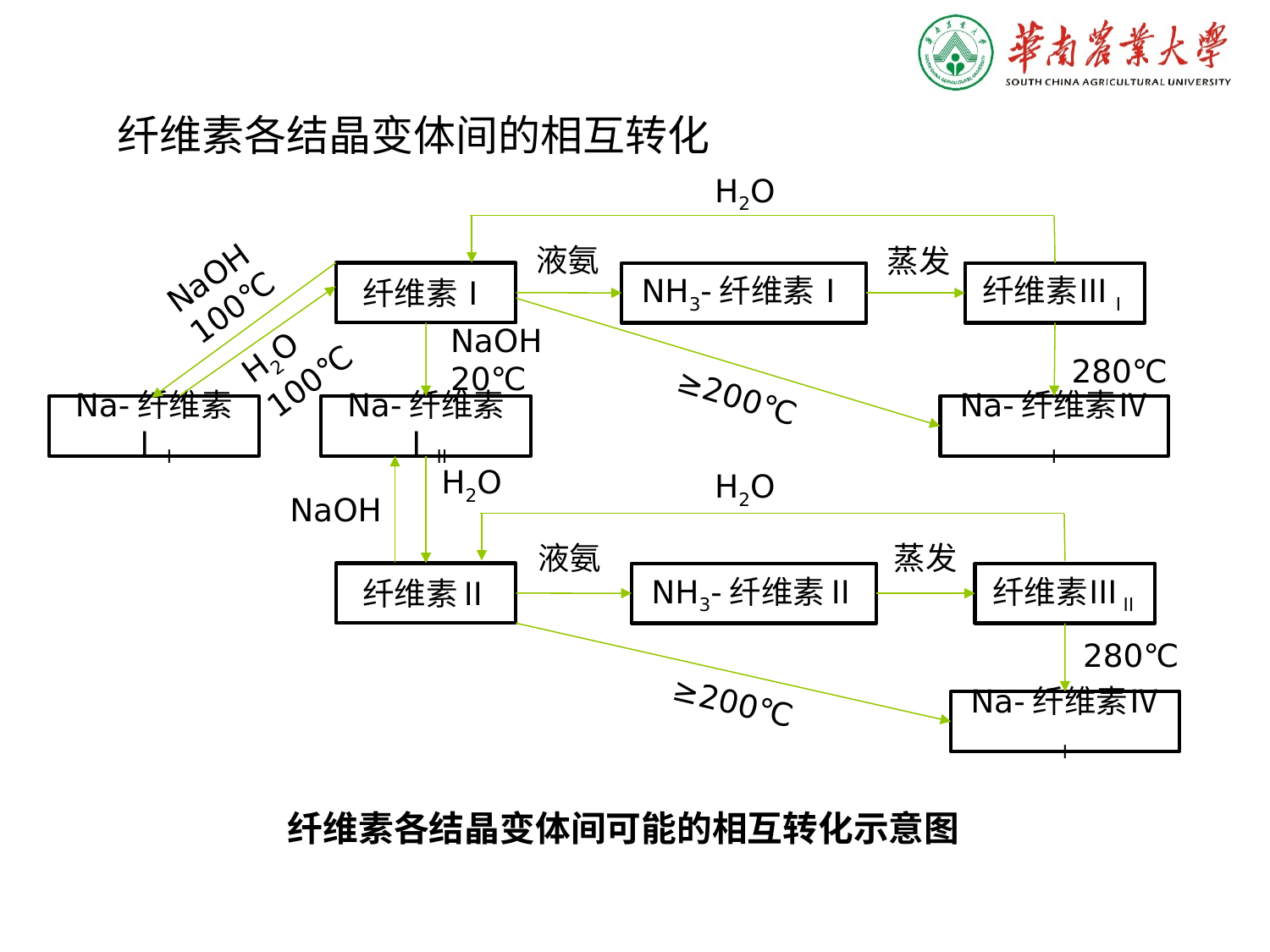

纤维素各结晶变体间的相互转化
H2O
液氨
蒸发
NaOH100℃
纤维素Ⅰ
NH3-纤维素Ⅰ
纤维素ⅢⅠ
H2O
100℃
NaOH
20℃
280℃
≥200℃
Na-纤维素ⅠⅠ
Na-纤维素ⅠⅡ
Na-纤维素ⅣⅠ
H2O
H2O
NaOH
液氨
蒸发
纤维素Ⅱ
NH3-纤维素Ⅱ
纤维素ⅢⅡ
280℃
≥200℃
Na-纤维素ⅣⅠ
纤维素各结晶变体间可能的相互转化示意图